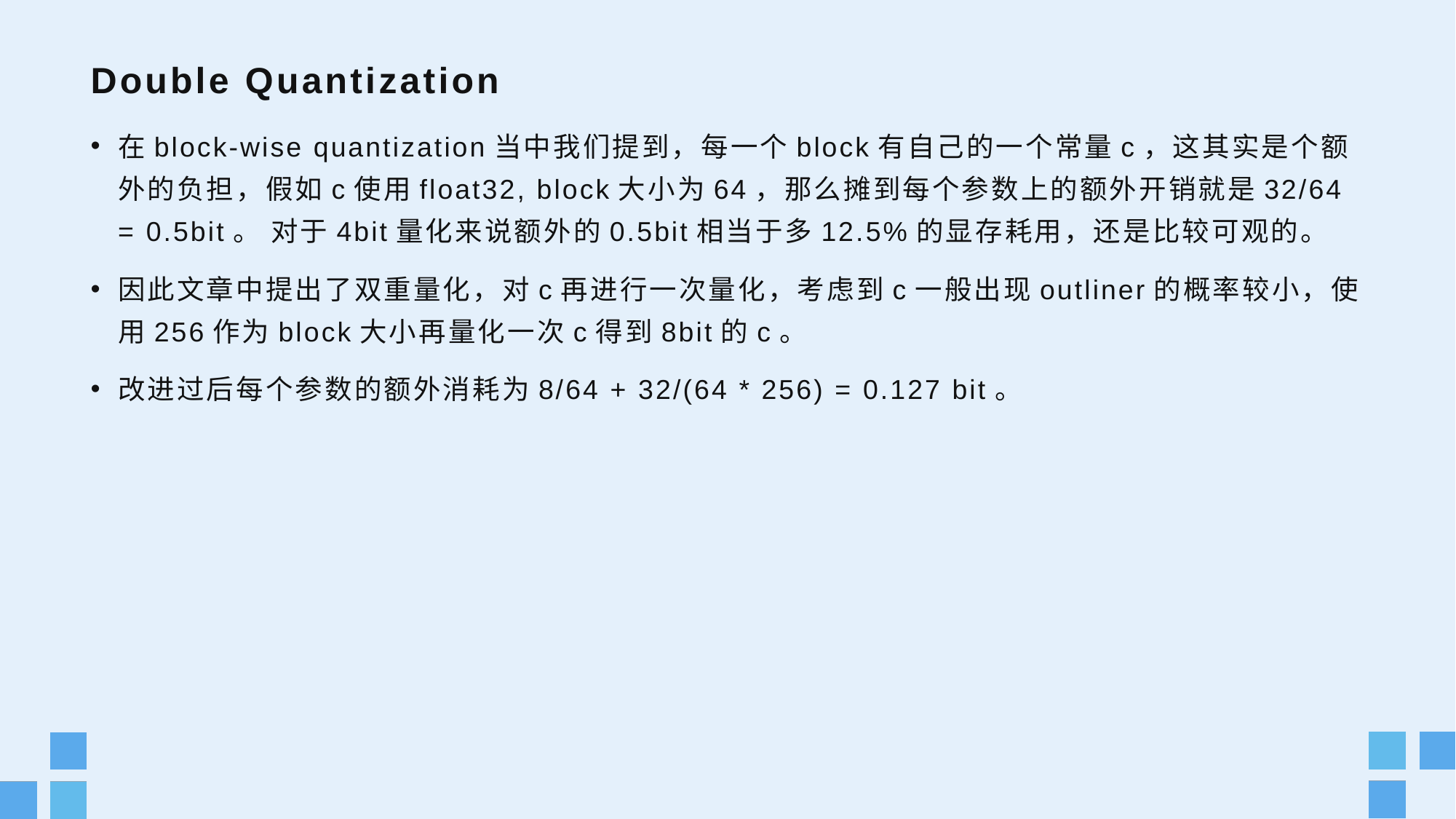

# Double Quantization
在block-wise quantization当中我们提到，每一个block有自己的一个常量c，这其实是个额外的负担，假如c使用float32, block大小为64，那么摊到每个参数上的额外开销就是32/64 = 0.5bit。 对于4bit量化来说额外的0.5bit相当于多12.5%的显存耗用，还是比较可观的。
因此文章中提出了双重量化，对c再进行一次量化，考虑到c一般出现outliner的概率较小，使用256作为block大小再量化一次c得到8bit的c。
改进过后每个参数的额外消耗为8/64 + 32/(64 * 256) = 0.127 bit。